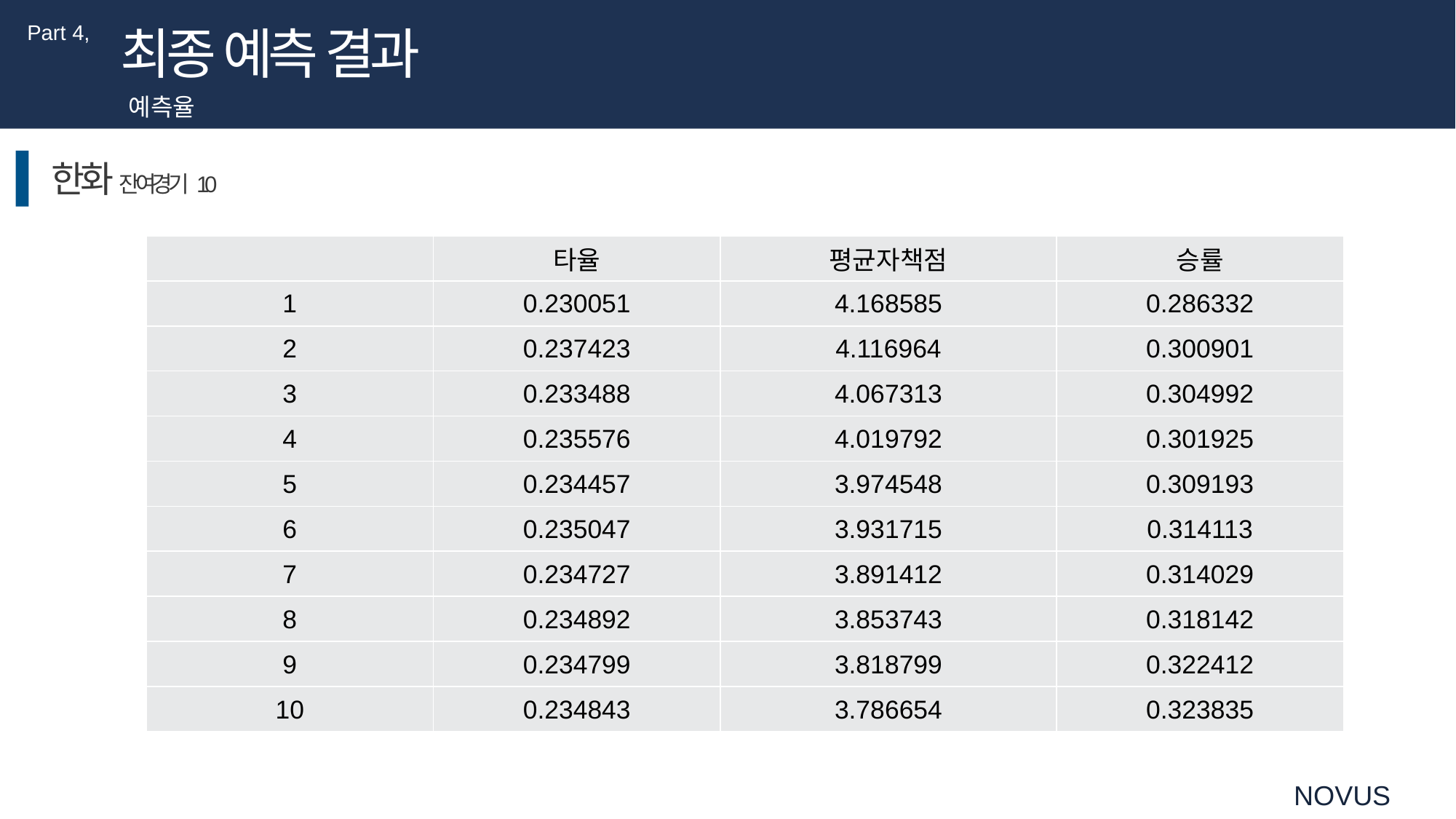

Part 4,
최종 예측 결과
예측율

한화 잔여경기 10
|  | 타율 | 평균자책점 | 승률 |
| --- | --- | --- | --- |
| 1 | 0.230051 | 4.168585 | 0.286332 |
| 2 | 0.237423 | 4.116964 | 0.300901 |
| 3 | 0.233488 | 4.067313 | 0.304992 |
| 4 | 0.235576 | 4.019792 | 0.301925 |
| 5 | 0.234457 | 3.974548 | 0.309193 |
| 6 | 0.235047 | 3.931715 | 0.314113 |
| 7 | 0.234727 | 3.891412 | 0.314029 |
| 8 | 0.234892 | 3.853743 | 0.318142 |
| 9 | 0.234799 | 3.818799 | 0.322412 |
| 10 | 0.234843 | 3.786654 | 0.323835 |
NOVUS